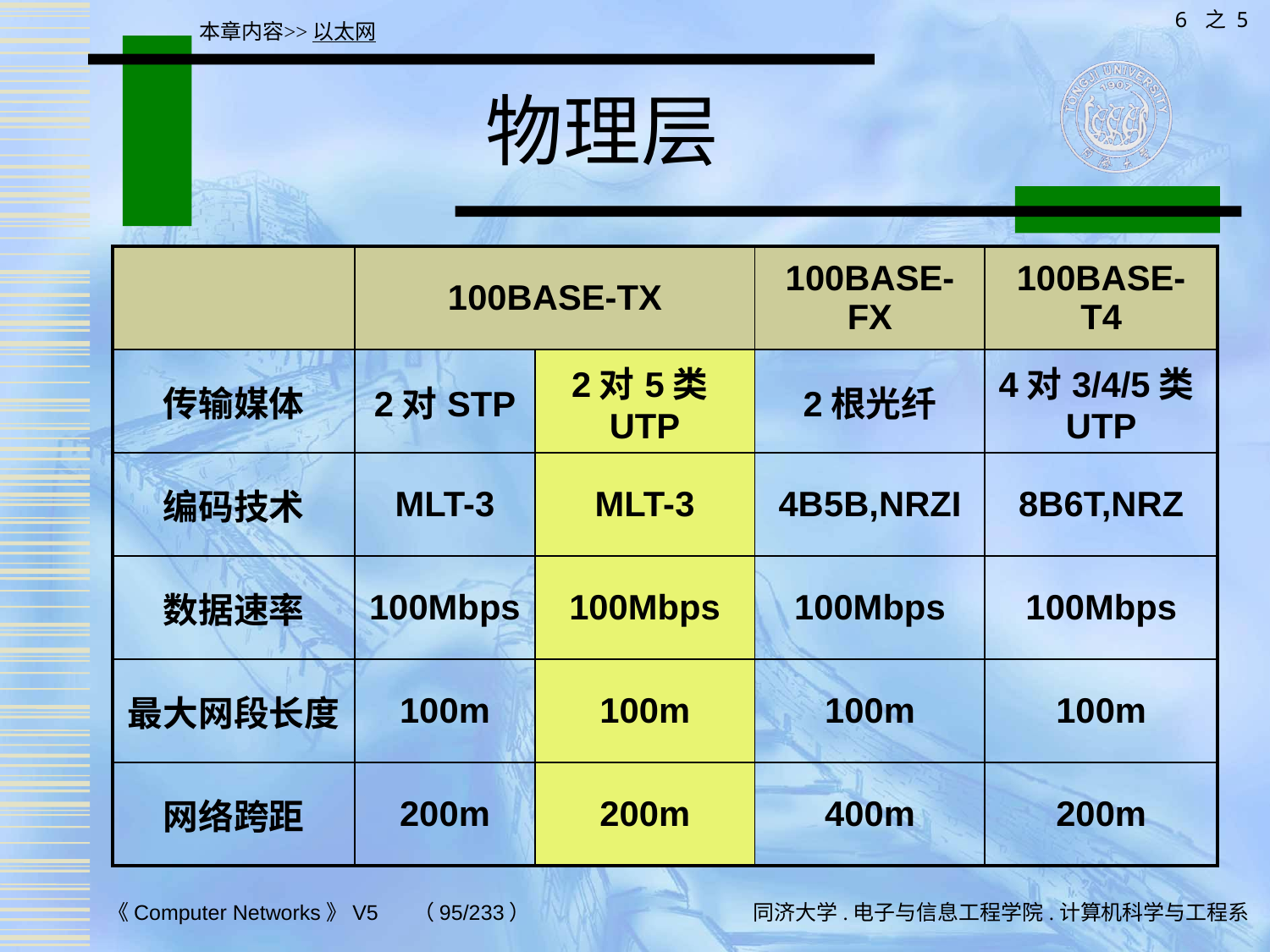

6 之 5
本章内容>>以太网
# 物理层
|  | 100BASE-TX |  | 100BASE-FX | 100BASE-T4 |
| --- | --- | --- | --- | --- |
| 传输媒体 | 2对STP | 2对5类UTP | 2根光纤 | 4对3/4/5类UTP |
| 编码技术 | MLT-3 | MLT-3 | 4B5B,NRZI | 8B6T,NRZ |
| 数据速率 | 100Mbps | 100Mbps | 100Mbps | 100Mbps |
| 最大网段长度 | 100m | 100m | 100m | 100m |
| 网络跨距 | 200m | 200m | 400m | 200m |